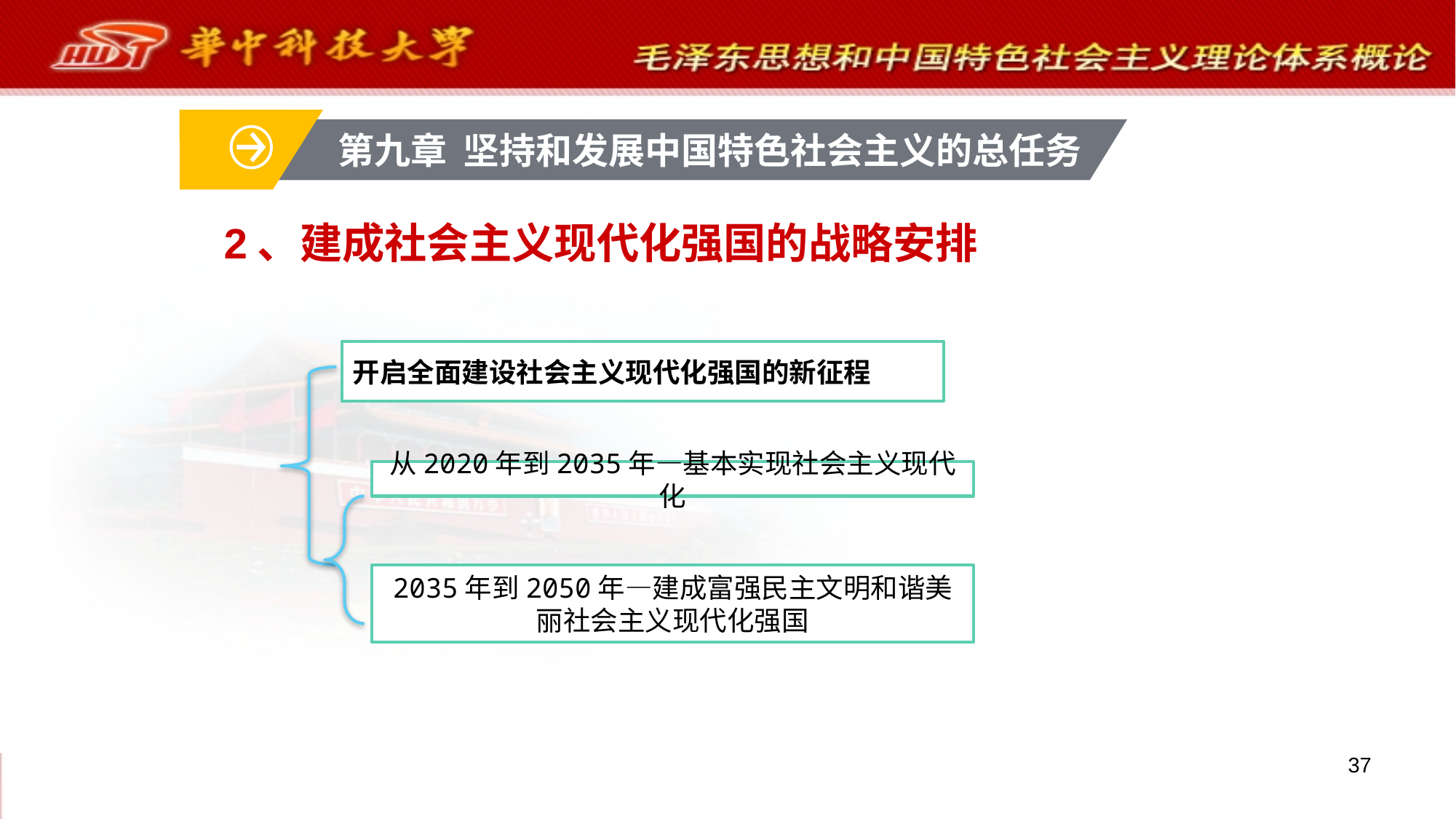

第九章  坚持和发展中国特色社会主义的总任务

2、建成社会主义现代化强国的战略安排
开启全面建设社会主义现代化强国的新征程

从2020年到2035年—基本实现社会主义现代化

2035年到2050年—建成富强民主文明和谐美丽社会主义现代化强国
37